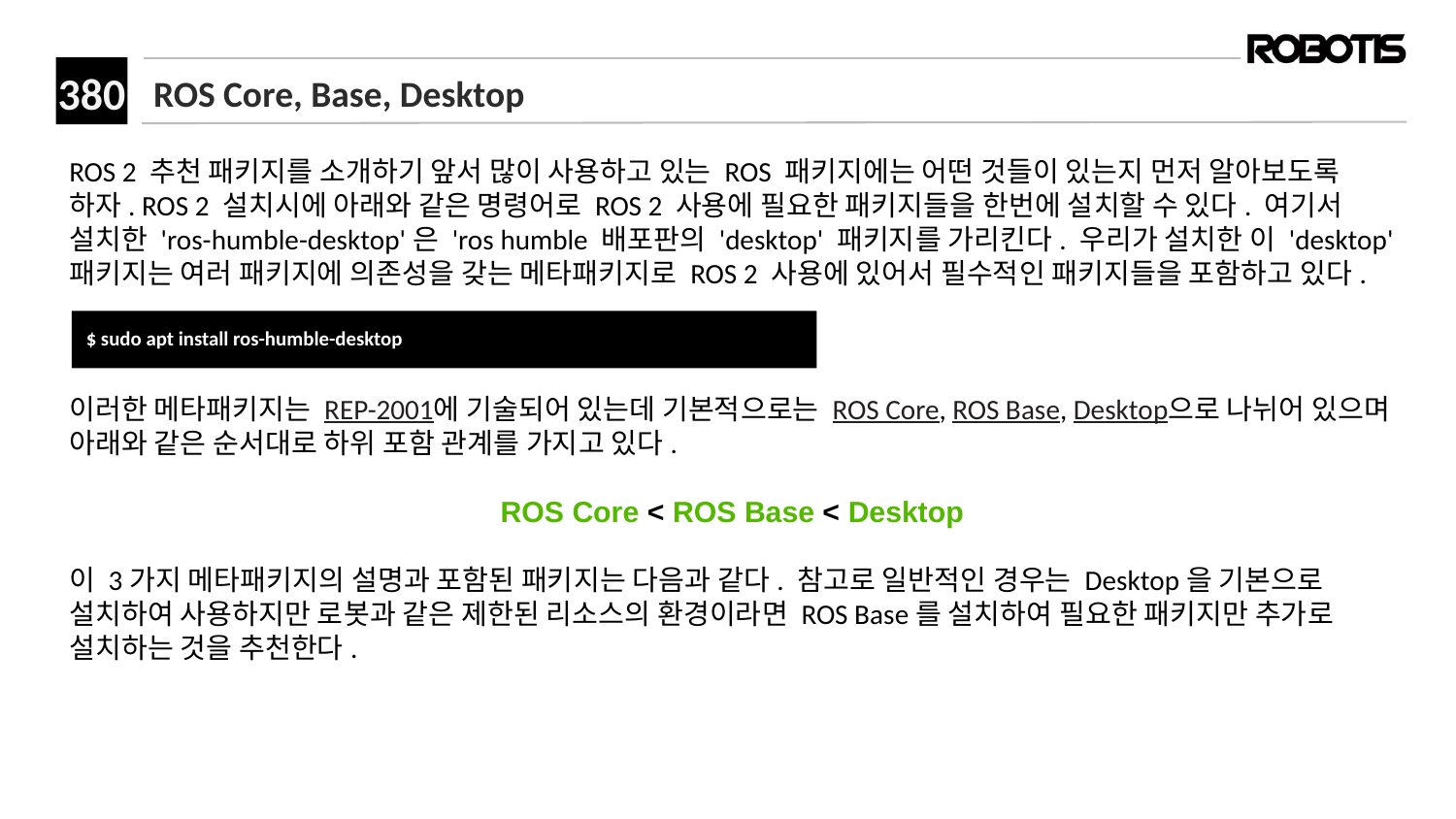

# ROS Core, Base, Desktop
ROS 2 추천 패키지를 소개하기 앞서 많이 사용하고 있는 ROS 패키지에는 어떤 것들이 있는지 먼저 알아보도록 하자. ROS 2 설치시에 아래와 같은 명령어로 ROS 2 사용에 필요한 패키지들을 한번에 설치할 수 있다. 여기서 설치한 'ros-humble-desktop'은 'ros humble 배포판의 'desktop' 패키지를 가리킨다. 우리가 설치한 이 'desktop' 패키지는 여러 패키지에 의존성을 갖는 메타패키지로 ROS 2 사용에 있어서 필수적인 패키지들을 포함하고 있다.

이러한 메타패키지는 REP-2001에 기술되어 있는데 기본적으로는 ROS Core, ROS Base, Desktop으로 나뉘어 있으며 아래와 같은 순서대로 하위 포함 관계를 가지고 있다.

ROS Core < ROS Base < Desktop

이 3가지 메타패키지의 설명과 포함된 패키지는 다음과 같다. 참고로 일반적인 경우는 Desktop을 기본으로 설치하여 사용하지만 로봇과 같은 제한된 리소스의 환경이라면 ROS Base를 설치하여 필요한 패키지만 추가로 설치하는 것을 추천한다.

$ ﻿sudo apt install ros-humble-desktop